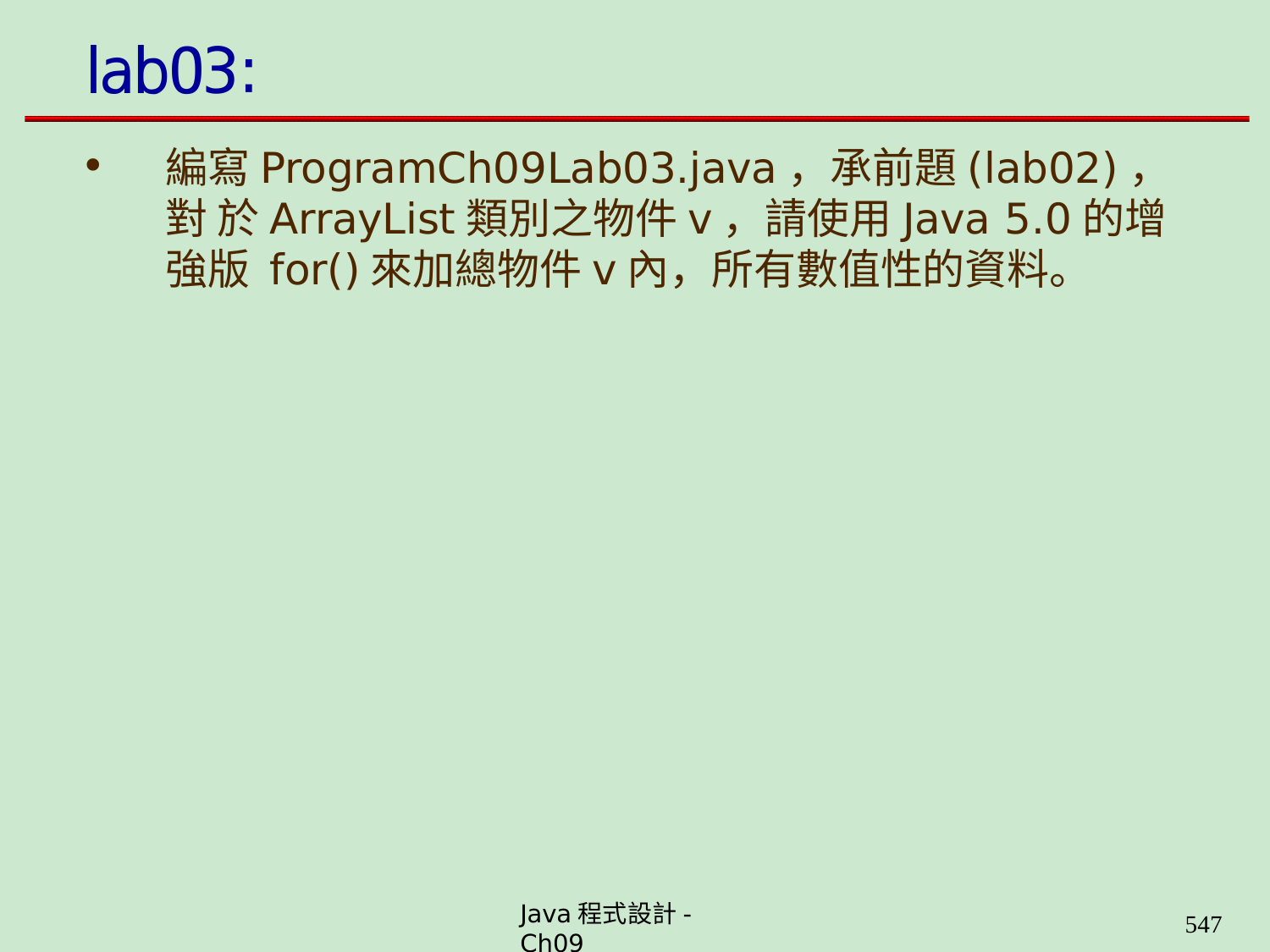

# lab03:
編寫ProgramCh09Lab03.java，承前題(lab02)，對 於ArrayList類別之物件v，請使用Java 5.0的增強版 for()來加總物件v內，所有數值性的資料。
Java程式設計-Ch09
547